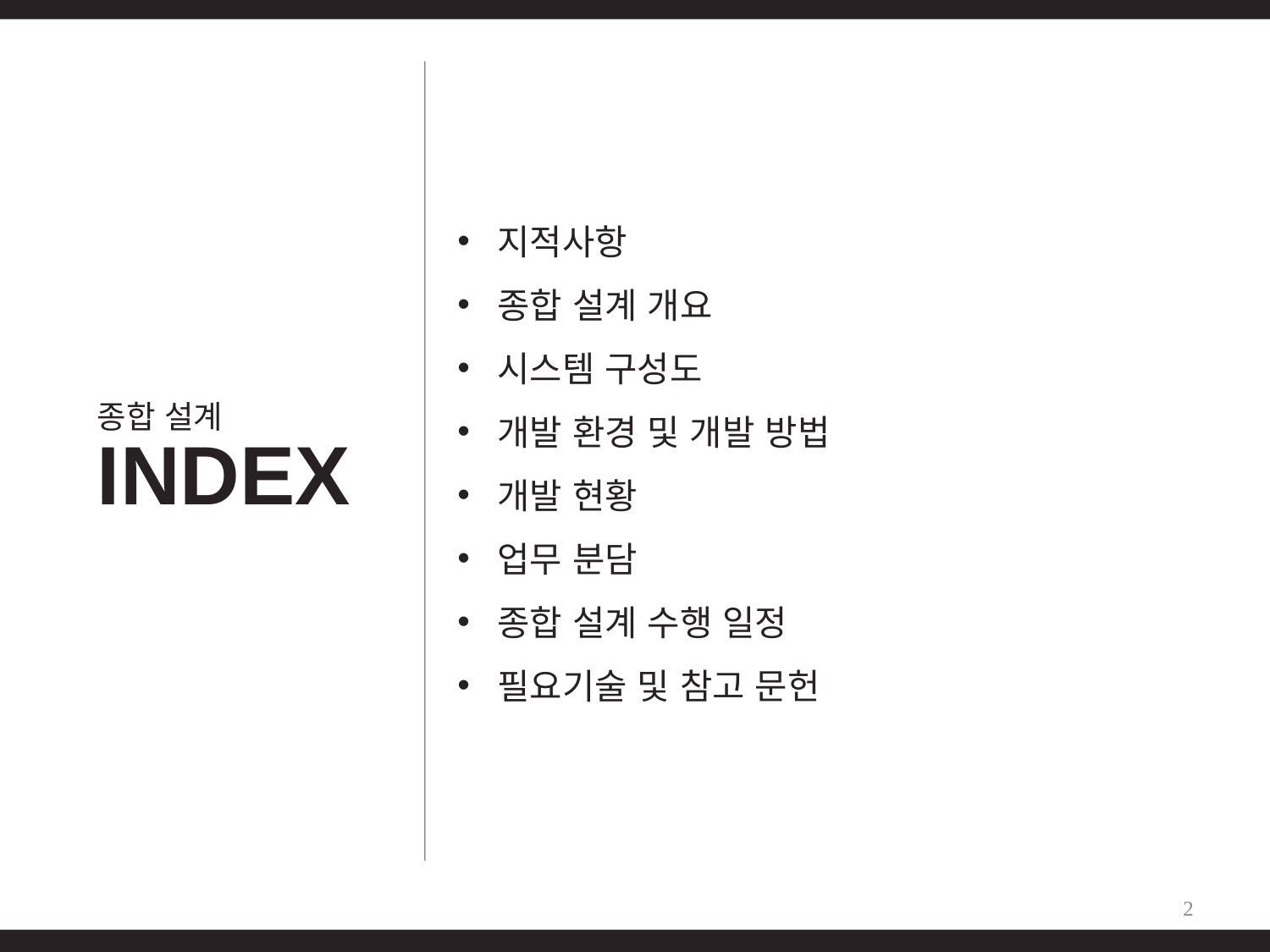

지적사항
종합 설계 개요
시스템 구성도
개발 환경 및 개발 방법
개발 현황
업무 분담
종합 설계 수행 일정
필요기술 및 참고 문헌
종합 설계
INDEX
2